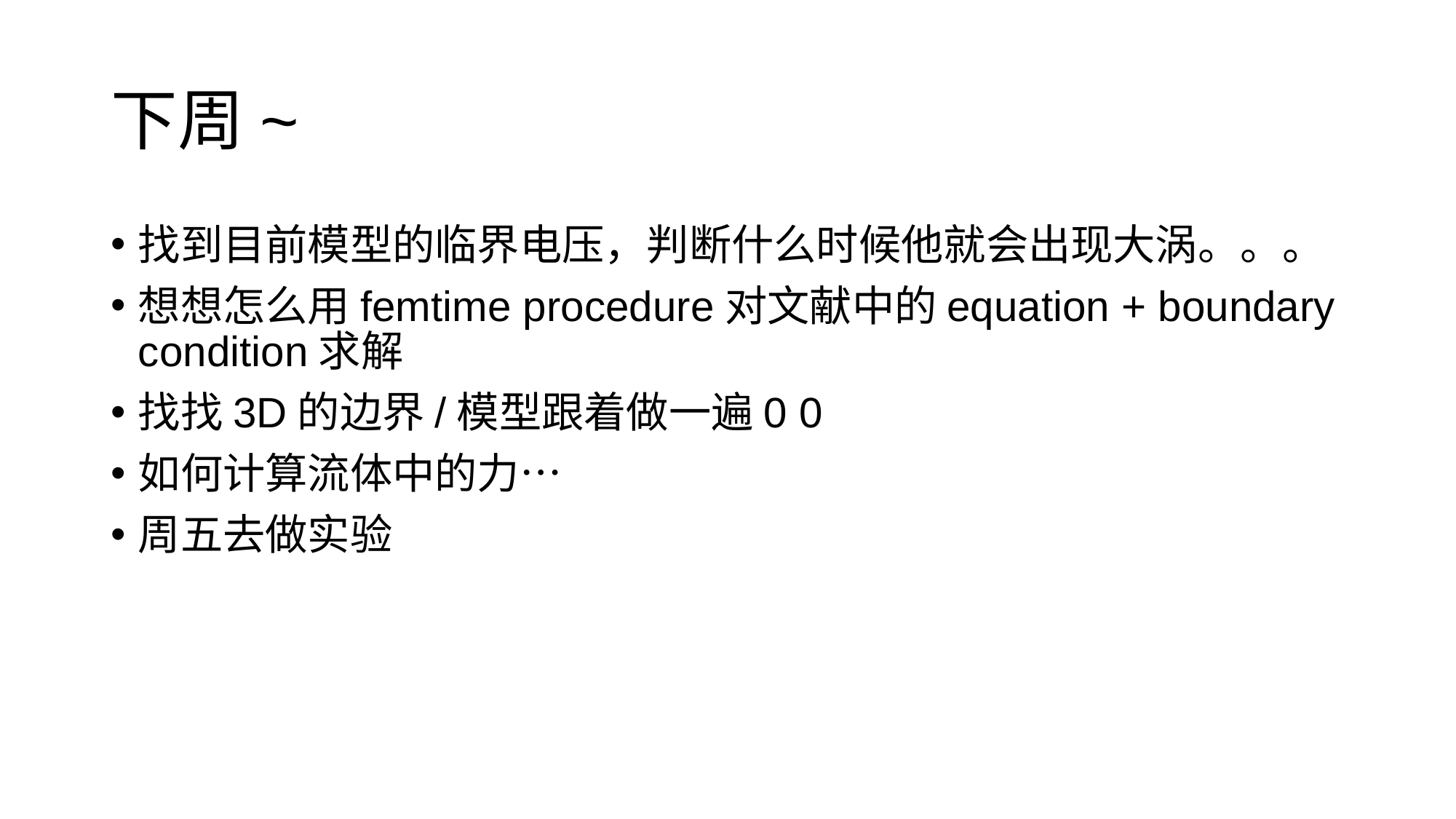

# 下周~
找到目前模型的临界电压，判断什么时候他就会出现大涡。。。
想想怎么用femtime procedure对文献中的equation + boundary condition求解
找找3D的边界/模型跟着做一遍0 0
如何计算流体中的力…
周五去做实验